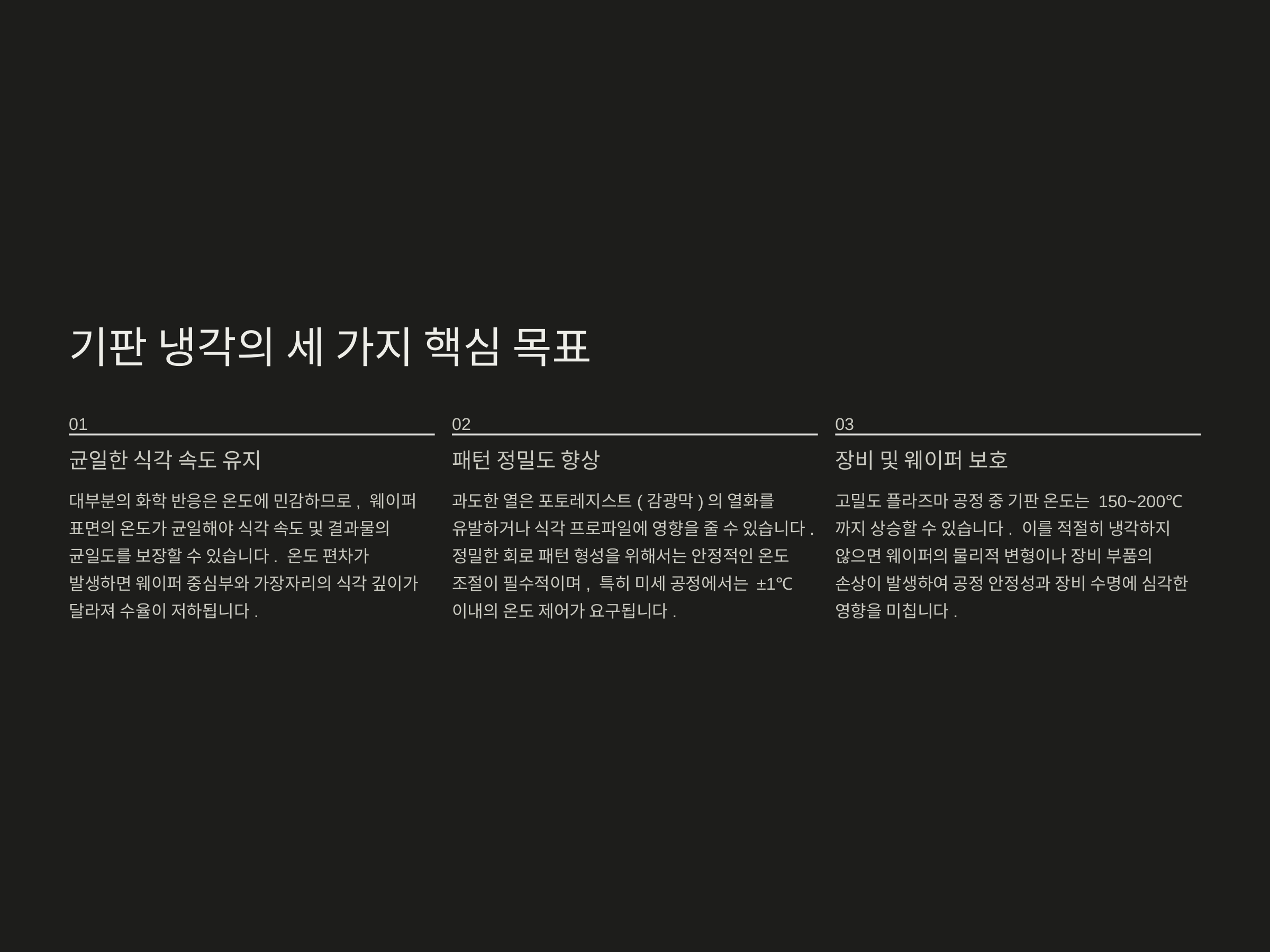

기판 냉각의 세 가지 핵심 목표
01
02
03

균일한 식각 속도 유지
패턴 정밀도 향상
장비 및 웨이퍼 보호
대부분의 화학 반응은 온도에 민감하므로, 웨이퍼 표면의 온도가 균일해야 식각 속도 및 결과물의 균일도를 보장할 수 있습니다. 온도 편차가 발생하면 웨이퍼 중심부와 가장자리의 식각 깊이가 달라져 수율이 저하됩니다.
과도한 열은 포토레지스트(감광막)의 열화를 유발하거나 식각 프로파일에 영향을 줄 수 있습니다. 정밀한 회로 패턴 형성을 위해서는 안정적인 온도 조절이 필수적이며, 특히 미세 공정에서는 ±1℃ 이내의 온도 제어가 요구됩니다.
고밀도 플라즈마 공정 중 기판 온도는 150~200℃까지 상승할 수 있습니다. 이를 적절히 냉각하지 않으면 웨이퍼의 물리적 변형이나 장비 부품의 손상이 발생하여 공정 안정성과 장비 수명에 심각한 영향을 미칩니다.